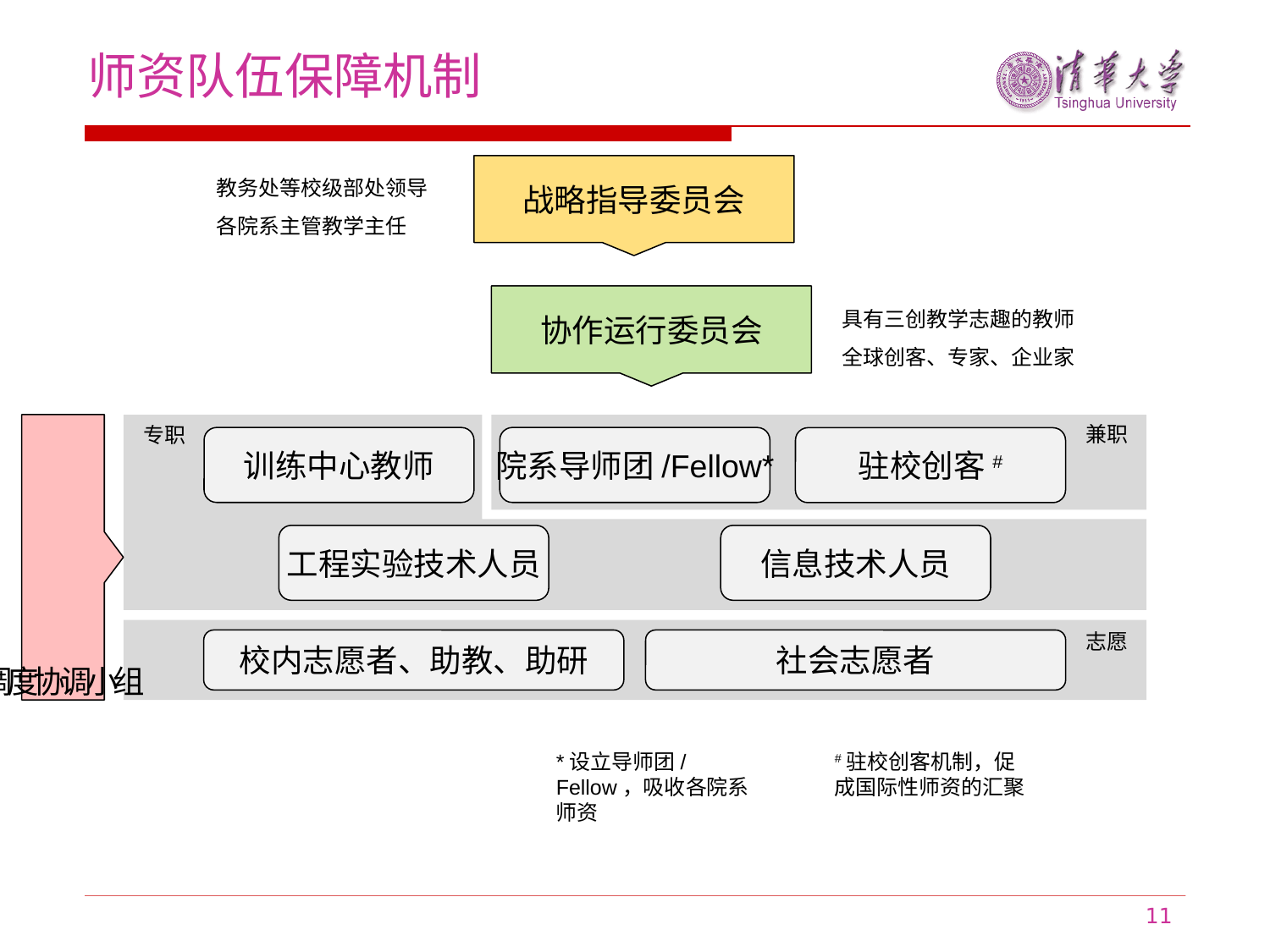

师资队伍保障机制
教务处等校级部处领导
各院系主管教学主任
战略指导委员会
协作运行委员会
具有三创教学志趣的教师
全球创客、专家、企业家
调度协调小组

兼职
专职
训练中心教师
院系导师团/Fellow*
驻校创客#
工程实验技术人员
信息技术人员

志愿
校内志愿者、助教、助研
社会志愿者
*设立导师团/Fellow，吸收各院系师资
#驻校创客机制，促成国际性师资的汇聚
11